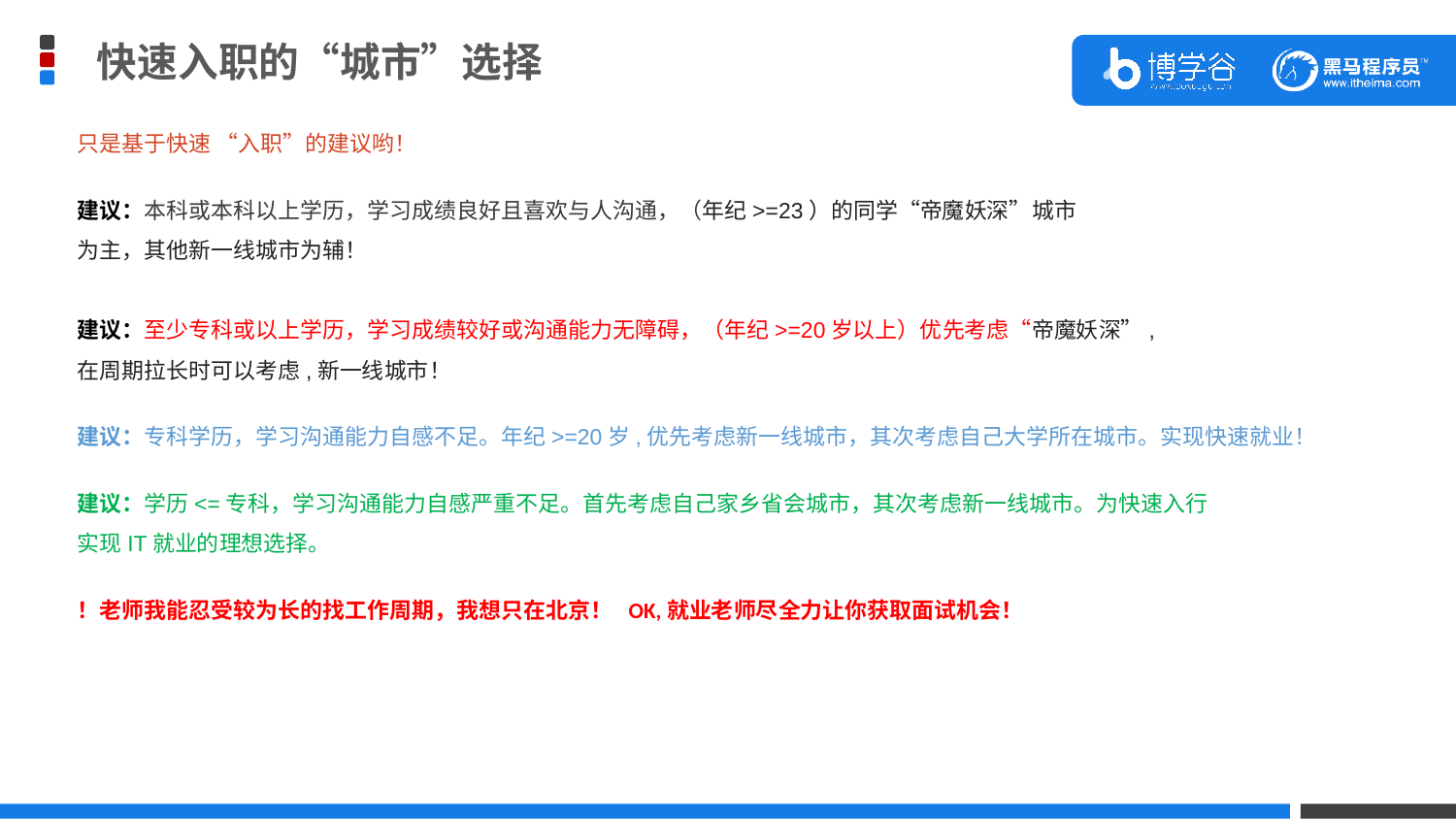

快速入职的“城市”选择
只是基于快速 “入职”的建议哟！

建议：本科或本科以上学历，学习成绩良好且喜欢与人沟通，（年纪>=23）的同学“帝魔妖深”城市
为主，其他新一线城市为辅！

建议：至少专科或以上学历，学习成绩较好或沟通能力无障碍，（年纪>=20岁以上）优先考虑“帝魔妖深”,
在周期拉长时可以考虑,新一线城市！

建议：专科学历，学习沟通能力自感不足。年纪>=20岁,优先考虑新一线城市，其次考虑自己大学所在城市。实现快速就业！

建议：学历<=专科，学习沟通能力自感严重不足。首先考虑自己家乡省会城市，其次考虑新一线城市。为快速入行
实现IT就业的理想选择。

！老师我能忍受较为长的找工作周期，我想只在北京！  OK,就业老师尽全力让你获取面试机会！